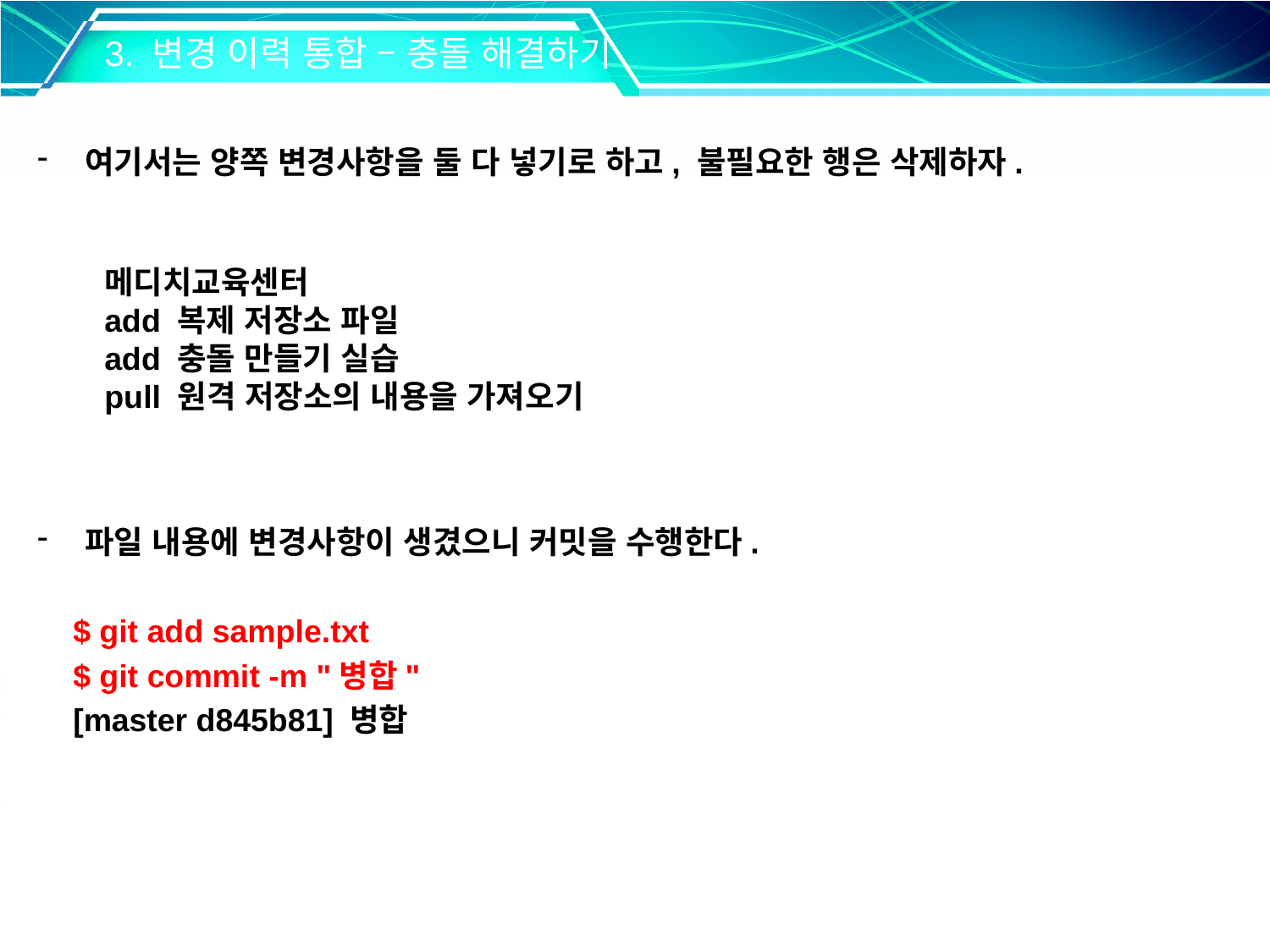

3. 변경 이력 통합 – 충돌 해결하기
여기서는 양쪽 변경사항을 둘 다 넣기로 하고, 불필요한 행은 삭제하자.
메디치교육센터
add 복제 저장소 파일
add 충돌 만들기 실습
pull 원격 저장소의 내용을 가져오기
파일 내용에 변경사항이 생겼으니 커밋을 수행한다.

    $ git add sample.txt
    $ git commit -m "병합"
    [master d845b81] 병합